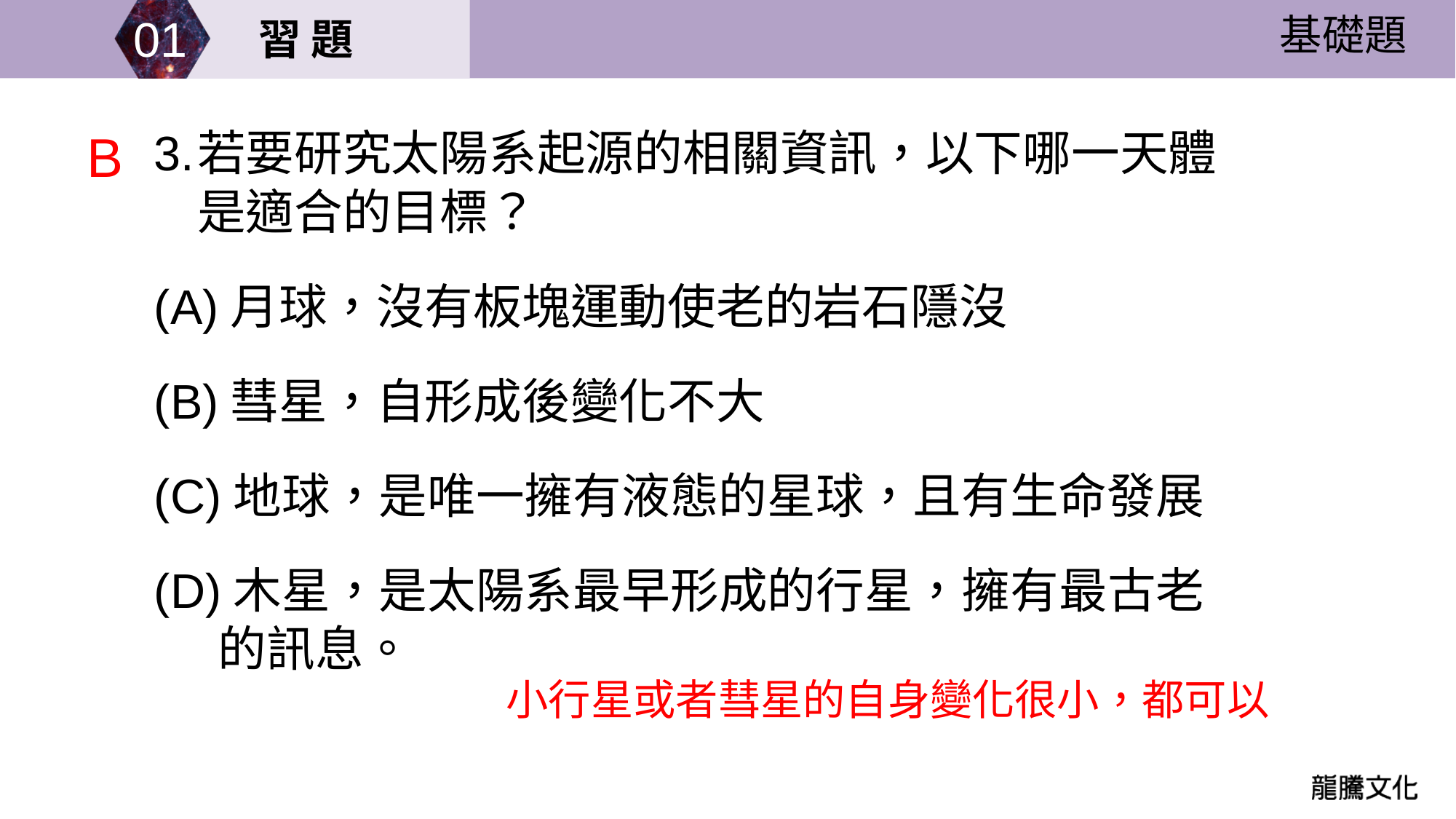

基礎題
B
3.	若要研究太陽系起源的相關資訊，以下哪一天體是適合的目標？
(A)月球，沒有板塊運動使老的岩石隱沒
(B)彗星，自形成後變化不大
(C)地球，是唯一擁有液態的星球，且有生命發展
(D)木星，是太陽系最早形成的行星，擁有最古老的訊息。
小行星或者彗星的自身變化很小，都可以